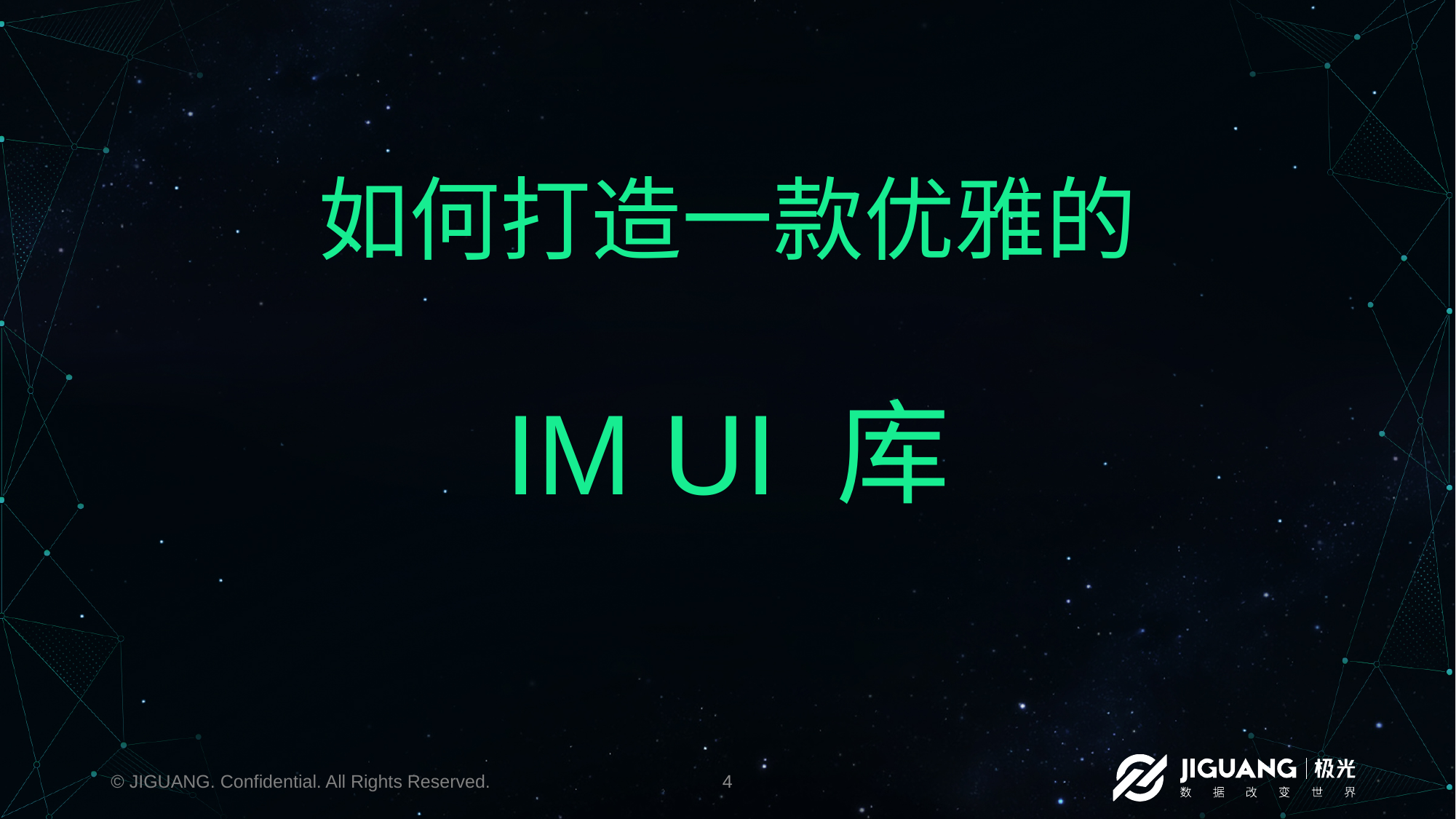

如何打造一款优雅的

IM UI 库
© JIGUANG. Confidential. All Rights Reserved.
4